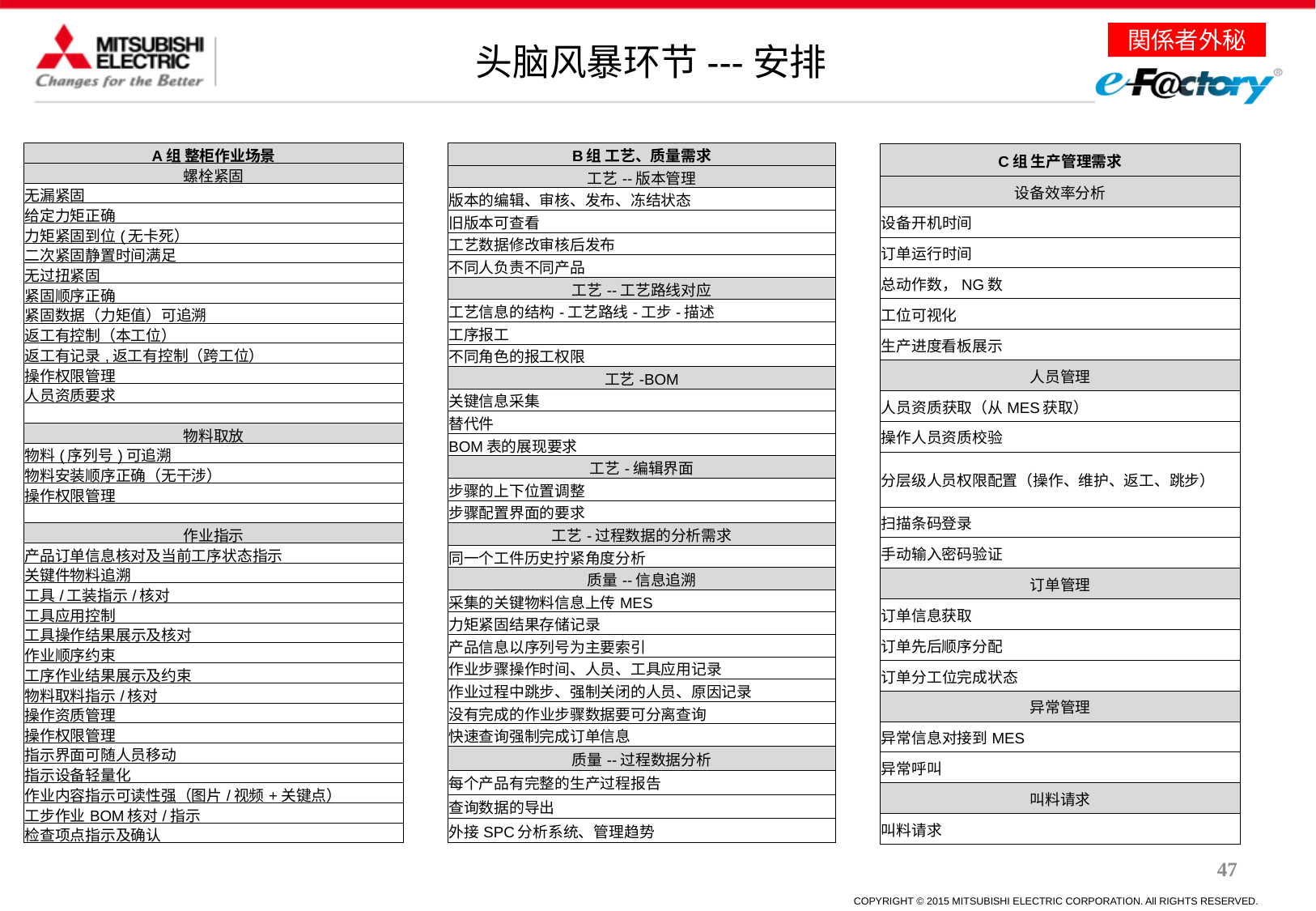

头脑风暴环节---安排
| A组 整柜作业场景 |
| --- |
| 螺栓紧固 |
| 无漏紧固 |
| 给定力矩正确 |
| 力矩紧固到位(无卡死） |
| 二次紧固静置时间满足 |
| 无过扭紧固 |
| 紧固顺序正确 |
| 紧固数据（力矩值）可追溯 |
| 返工有控制（本工位） |
| 返工有记录,返工有控制（跨工位） |
| 操作权限管理 |
| 人员资质要求 |
|  |
| 物料取放 |
| 物料(序列号)可追溯 |
| 物料安装顺序正确（无干涉） |
| 操作权限管理 |
|  |
| 作业指示 |
| 产品订单信息核对及当前工序状态指示 |
| 关键件物料追溯 |
| 工具/工装指示/核对 |
| 工具应用控制 |
| 工具操作结果展示及核对 |
| 作业顺序约束 |
| 工序作业结果展示及约束 |
| 物料取料指示/核对 |
| 操作资质管理 |
| 操作权限管理 |
| 指示界面可随人员移动 |
| 指示设备轻量化 |
| 作业内容指示可读性强（图片/视频+关键点） |
| 工步作业BOM核对/指示 |
| 检查项点指示及确认 |
| B组 工艺、质量需求 |
| --- |
| 工艺--版本管理 |
| 版本的编辑、审核、发布、冻结状态 |
| 旧版本可查看 |
| 工艺数据修改审核后发布 |
| 不同人负责不同产品 |
| 工艺--工艺路线对应 |
| 工艺信息的结构-工艺路线-工步-描述 |
| 工序报工 |
| 不同角色的报工权限 |
| 工艺-BOM |
| 关键信息采集 |
| 替代件 |
| BOM表的展现要求 |
| 工艺-编辑界面 |
| 步骤的上下位置调整 |
| 步骤配置界面的要求 |
| 工艺-过程数据的分析需求 |
| 同一个工件历史拧紧角度分析 |
| 质量--信息追溯 |
| 采集的关键物料信息上传MES |
| 力矩紧固结果存储记录 |
| 产品信息以序列号为主要索引 |
| 作业步骤操作时间、人员、工具应用记录 |
| 作业过程中跳步、强制关闭的人员、原因记录 |
| 没有完成的作业步骤数据要可分离查询 |
| 快速查询强制完成订单信息 |
| 质量--过程数据分析 |
| 每个产品有完整的生产过程报告 |
| 查询数据的导出 |
| 外接SPC分析系统、管理趋势 |
| C组 生产管理需求 |
| --- |
| 设备效率分析 |
| 设备开机时间 |
| 订单运行时间 |
| 总动作数，NG数 |
| 工位可视化 |
| 生产进度看板展示 |
| 人员管理 |
| 人员资质获取（从MES获取） |
| 操作人员资质校验 |
| 分层级人员权限配置（操作、维护、返工、跳步） |
| 扫描条码登录 |
| 手动输入密码验证 |
| 订单管理 |
| 订单信息获取 |
| 订单先后顺序分配 |
| 订单分工位完成状态 |
| 异常管理 |
| 异常信息对接到MES |
| 异常呼叫 |
| 叫料请求 |
| 叫料请求 |
47